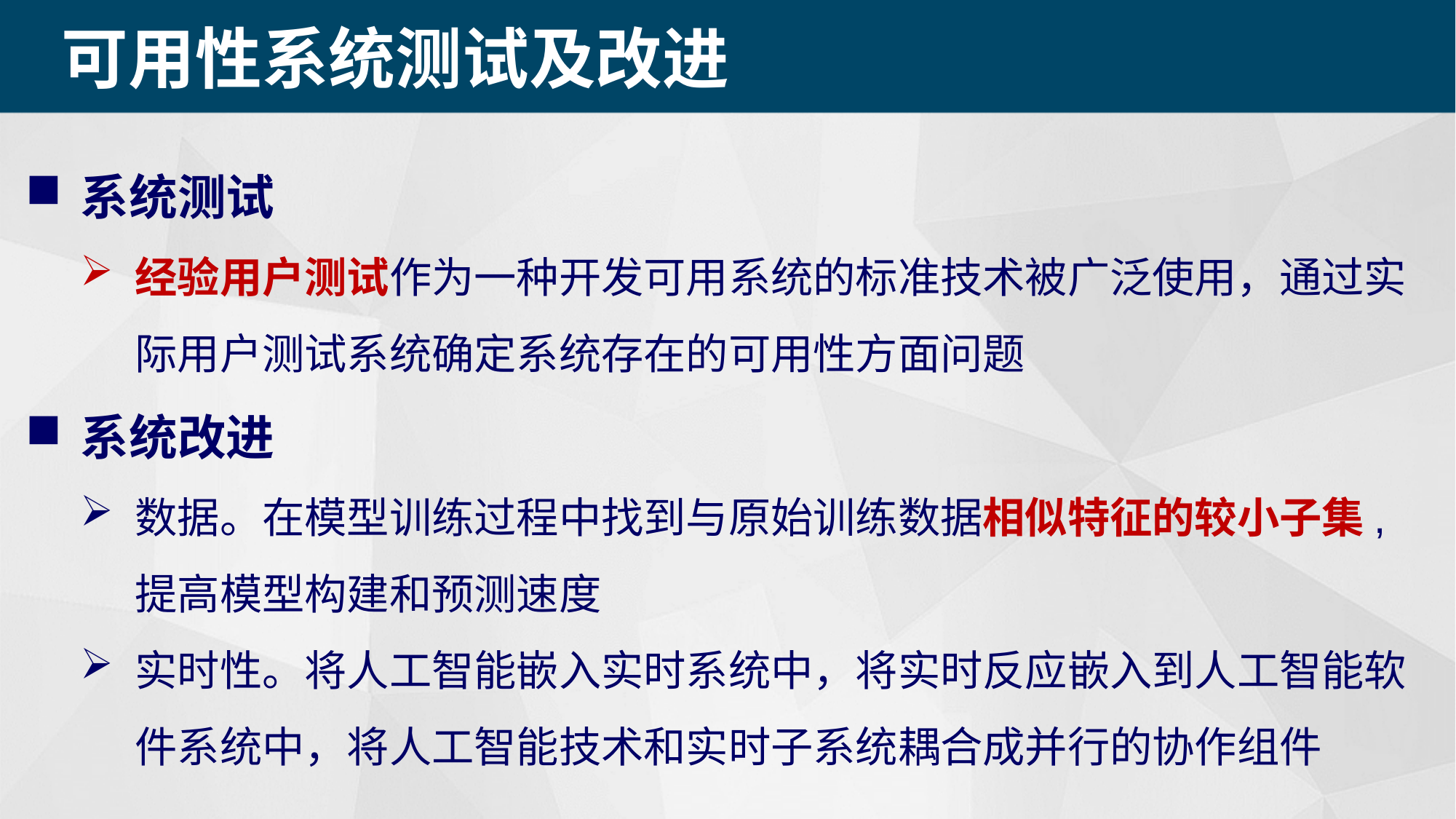

可用性系统测试及改进
系统测试
经验用户测试作为一种开发可用系统的标准技术被广泛使用，通过实际用户测试系统确定系统存在的可用性方面问题
系统改进
数据。在模型训练过程中找到与原始训练数据相似特征的较小子集, 提高模型构建和预测速度
实时性。将人工智能嵌入实时系统中，将实时反应嵌入到人工智能软件系统中，将人工智能技术和实时子系统耦合成并行的协作组件